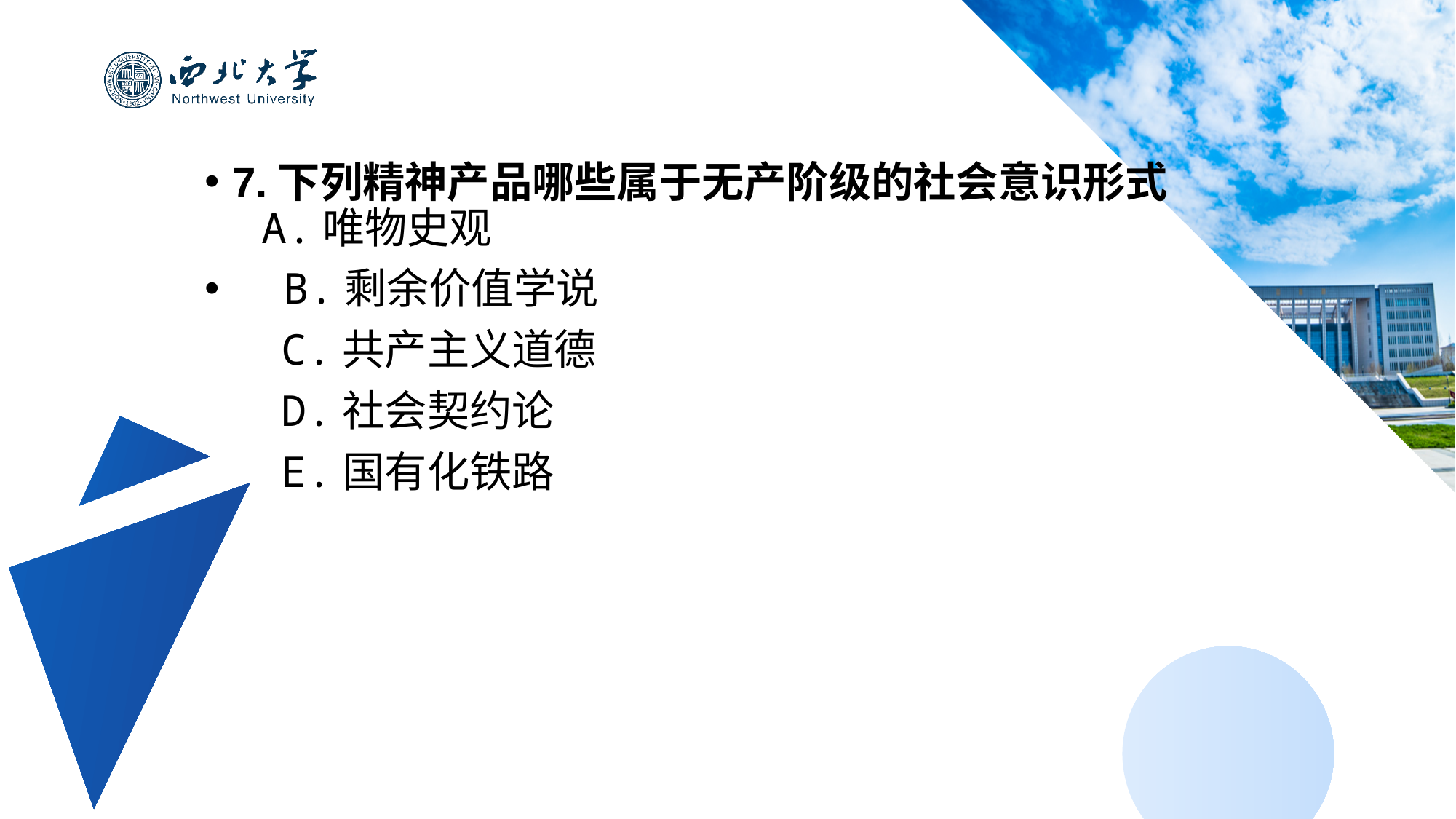

7.下列精神产品哪些属于无产阶级的社会意识形式
  A.唯物史观
  B.剩余价值学说
   C.共产主义道德
   D.社会契约论
   E.国有化铁路